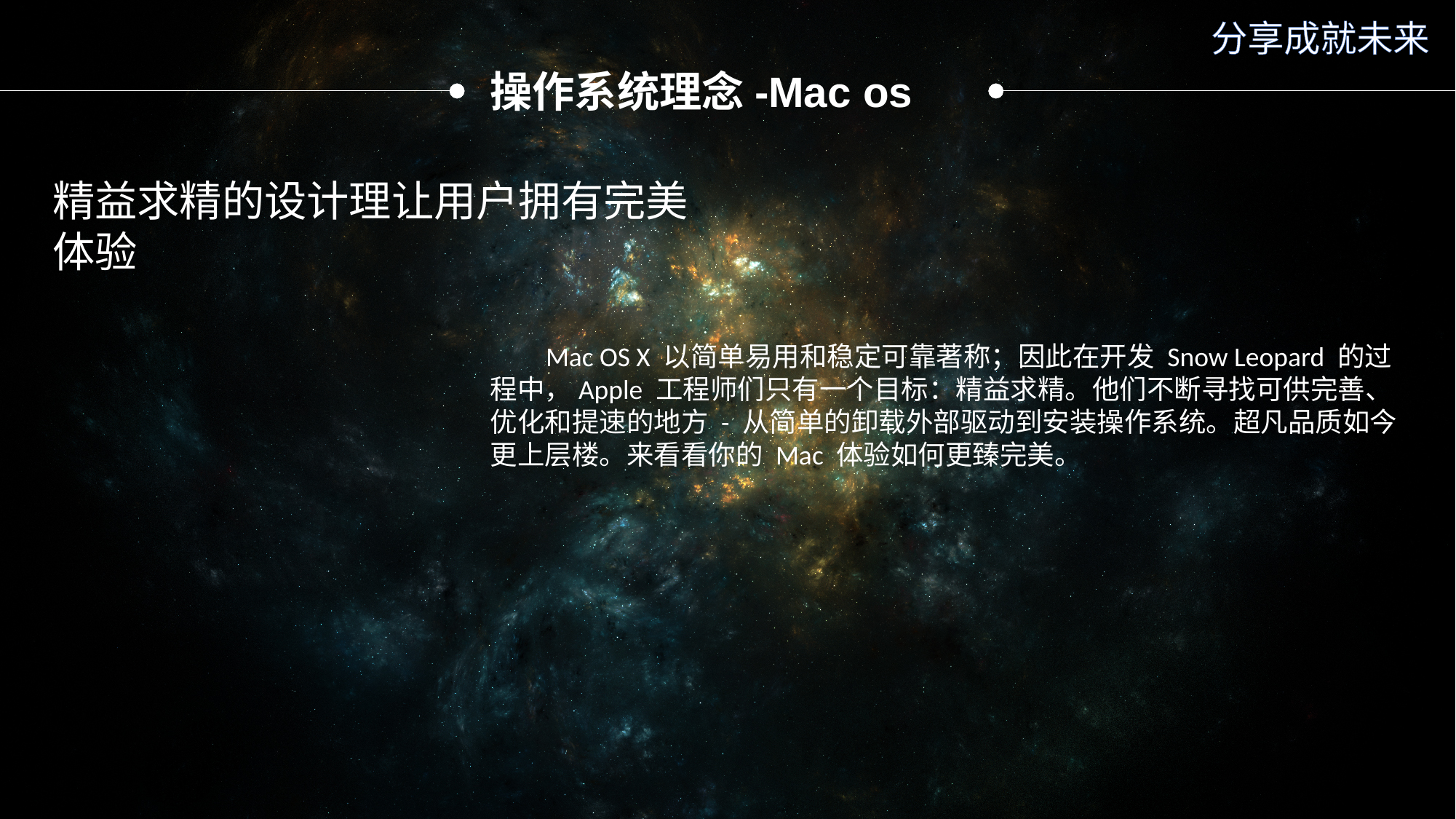

分享成就未来
操作系统理念-Mac os
精益求精的设计理让用户拥有完美体验
         Mac OS X 以简单易用和稳定可靠著称；因此在开发 Snow Leopard 的过程中，Apple 工程师们只有一个目标：精益求精。他们不断寻找可供完善、优化和提速的地方 - 从简单的卸载外部驱动到安装操作系统。超凡品质如今更上层楼。来看看你的 Mac 体验如何更臻完美。